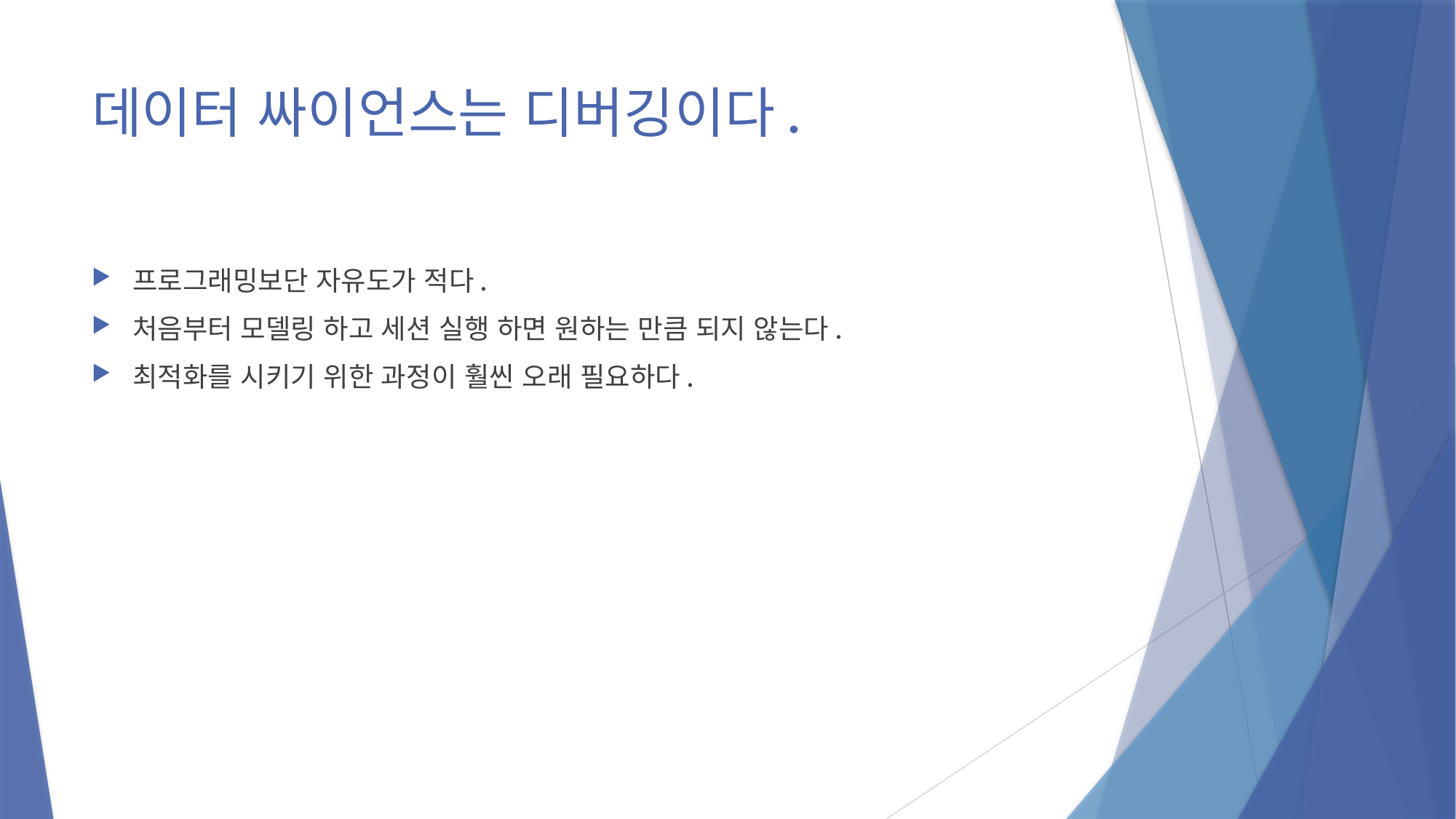

# 데이터 싸이언스는 디버깅이다.
프로그래밍보단 자유도가 적다.
처음부터 모델링 하고 세션 실행 하면 원하는 만큼 되지 않는다.
최적화를 시키기 위한 과정이 훨씬 오래 필요하다.